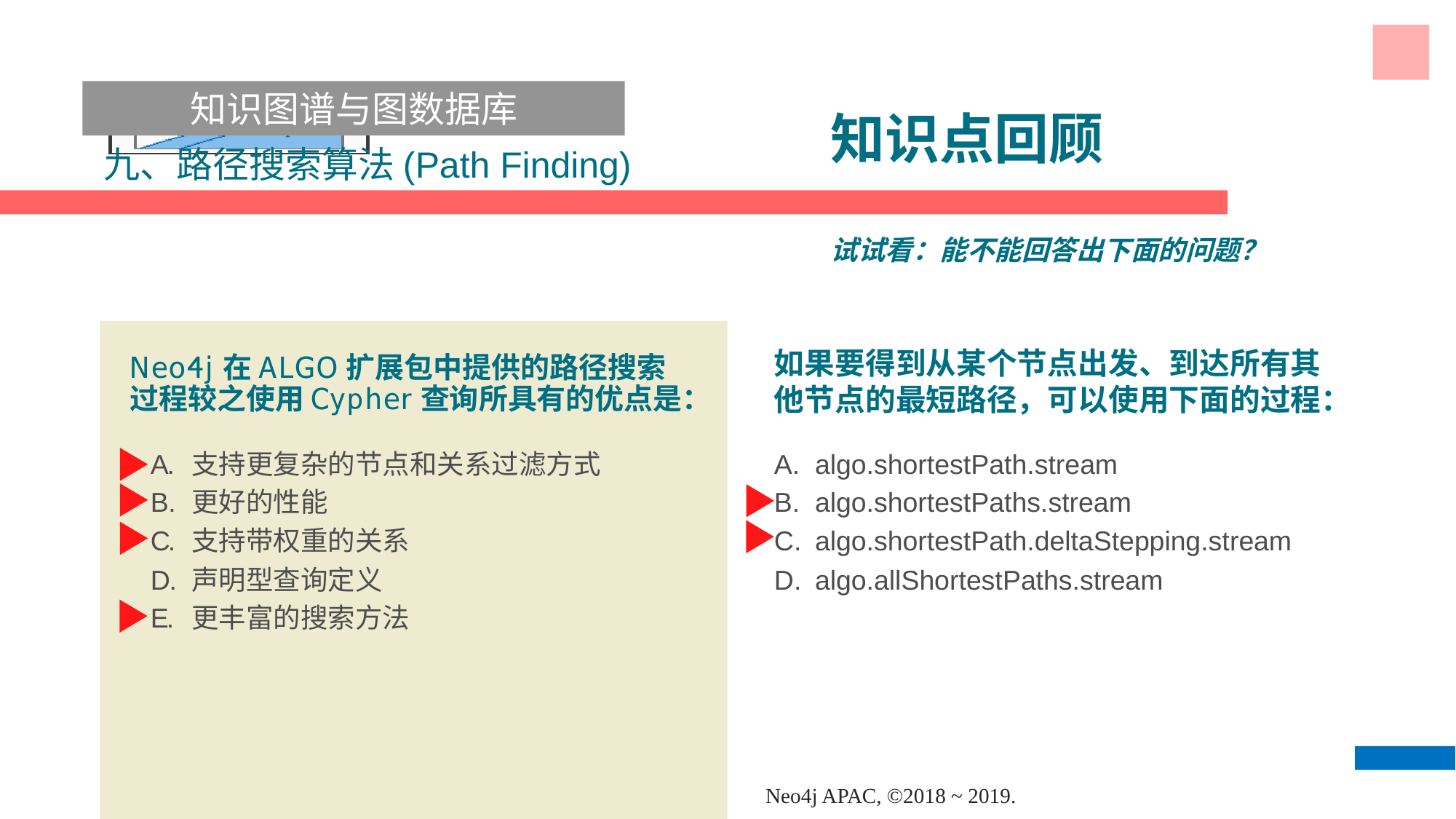

知识图谱与图数据库

# 知识点回顾
九、路径搜索算法(Path Finding)
试试看：能不能回答出下面的问题？
如果要得到从某个节点出发、到达所有其他节点的最短路径，可以使用下面的过程：
Neo4j在ALGO扩展包中提供的路径搜索过程较之使用Cypher查询所具有的优点是：

支持更复杂的节点和关系过滤方式
更好的性能
支持带权重的关系
声明型查询定义
更丰富的搜索方法

algo.shortestPath.stream
algo.shortestPaths.stream
algo.shortestPath.deltaStepping.stream
algo.allShortestPaths.stream